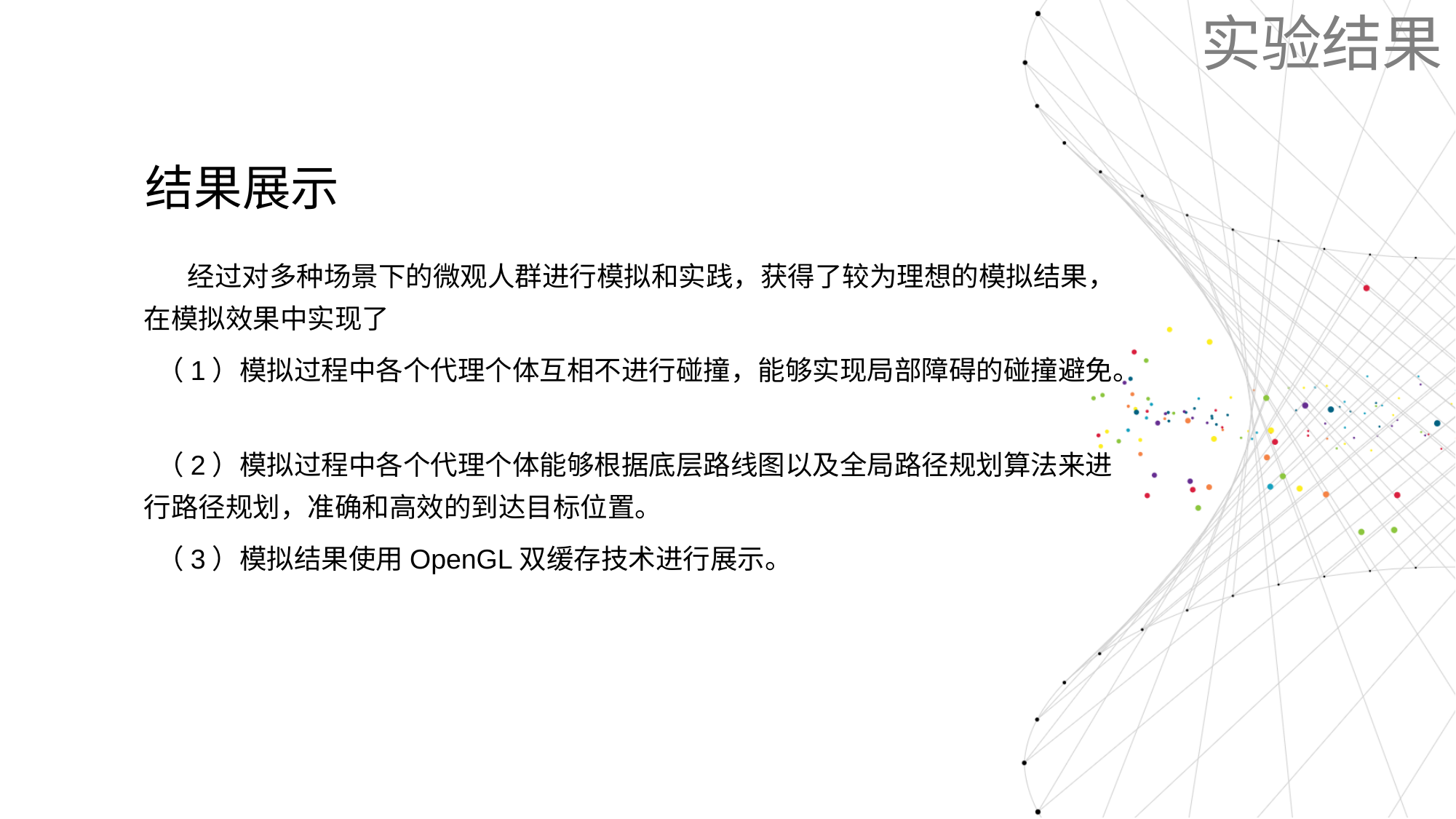

实验结果
结果展示
      经过对多种场景下的微观人群进行模拟和实践，获得了较为理想的模拟结果，在模拟效果中实现了
 （1）模拟过程中各个代理个体互相不进行碰撞，能够实现局部障碍的碰撞避免。
 （2）模拟过程中各个代理个体能够根据底层路线图以及全局路径规划算法来进行路径规划，准确和高效的到达目标位置。
 （3）模拟结果使用OpenGL双缓存技术进行展示。